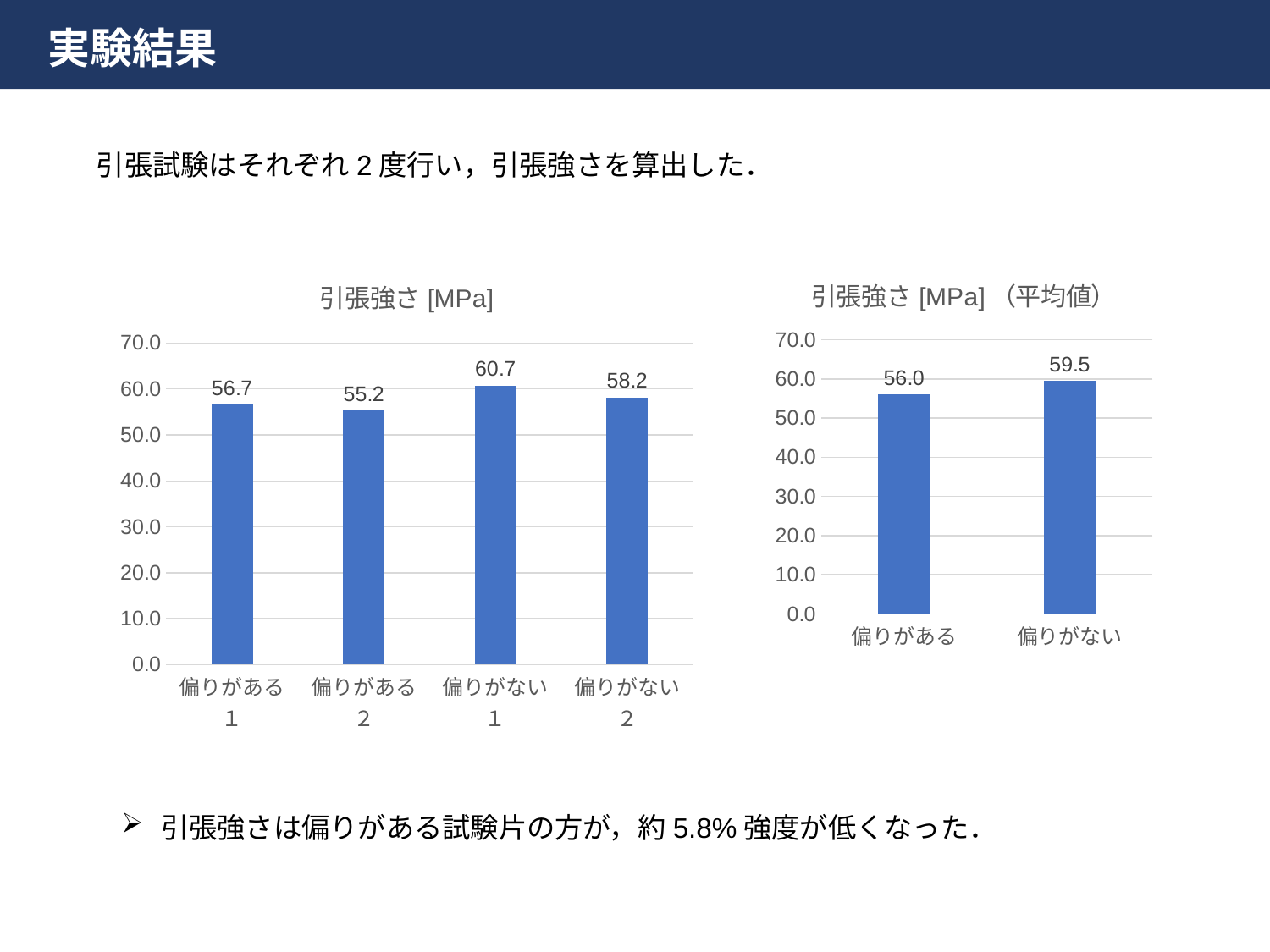

# 実験結果
引張試験はそれぞれ2度行い，引張強さを算出した．

### Chart: 引張強さ[MPa]

| Category | 引張強さ |
|---|---|
| 偏りがある１ | 56.6753629032258 |
| 偏りがある２ | 55.249495967741936 |
| 偏りがない１ | 60.74818548387097 |
| 偏りがない２ | 58.17604838709678 |

### Chart: 引張強さ[MPa]（平均値）

| Category | 引張強さ |
|---|---|
| 偏りがある | 55.96242943548387 |
| 偏りがない | 59.46211693548388 |
引張強さは偏りがある試験片の方が，約5.8%強度が低くなった．